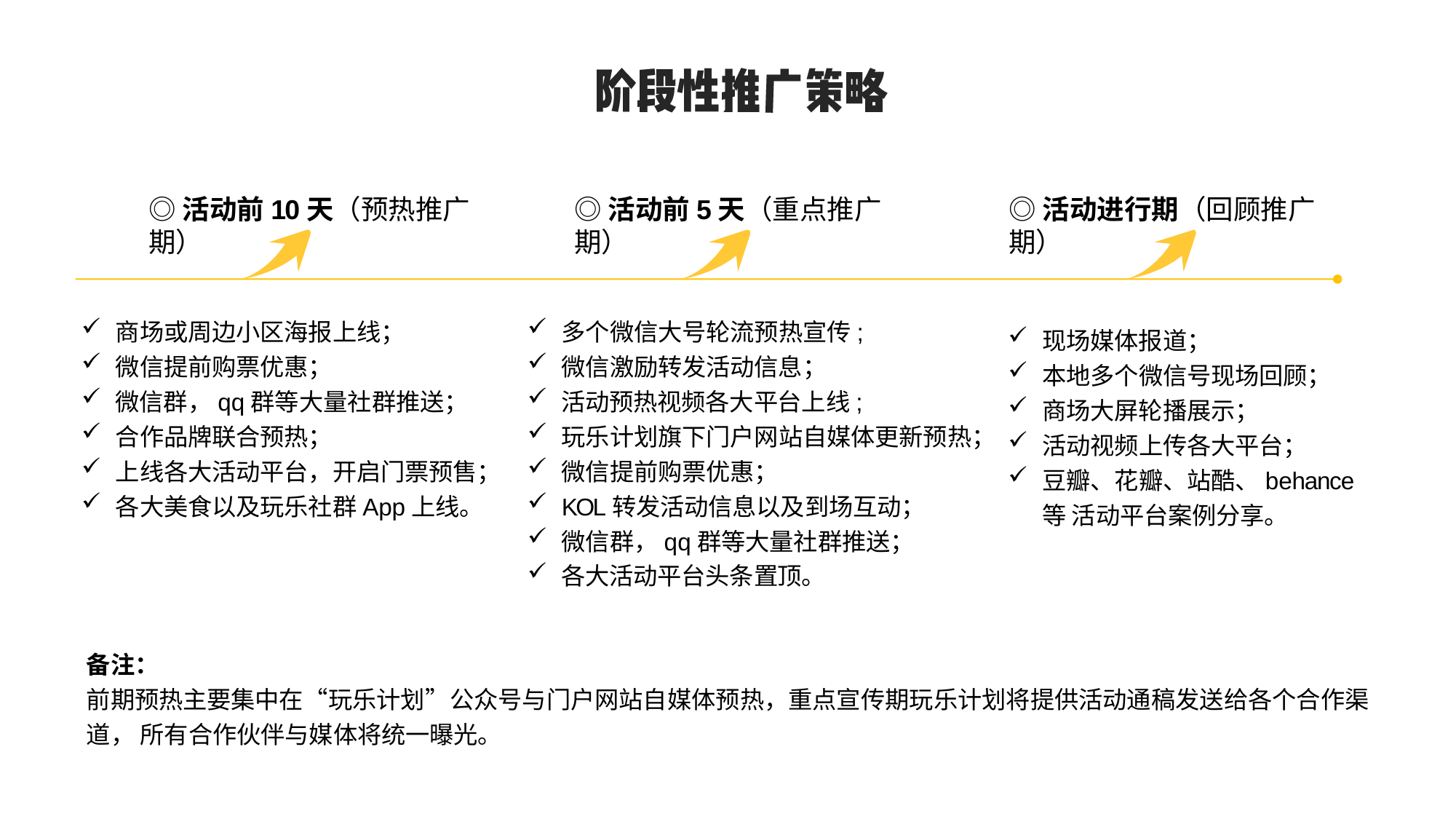

# ◎活动前10天（预热推广期）
◎活动前5天（重点推广期）
◎活动进行期（回顾推广期）

商场或周边小区海报上线；
微信提前购票优惠；
微信群，qq群等大量社群推送；
合作品牌联合预热；
上线各大活动平台，开启门票预售；
各大美食以及玩乐社群App上线。
多个微信大号轮流预热宣传;
微信激励转发活动信息；
活动预热视频各大平台上线;
玩乐计划旗下门户网站自媒体更新预热；
微信提前购票优惠；
KOL转发活动信息以及到场互动；
微信群，qq群等大量社群推送；
各大活动平台头条置顶。
现场媒体报道；
本地多个微信号现场回顾；
商场大屏轮播展示；
活动视频上传各大平台；
豆瓣、花瓣、站酷、behance等 活动平台案例分享。
备注：
前期预热主要集中在“玩乐计划”公众号与门户网站自媒体预热，重点宣传期玩乐计划将提供活动通稿发送给各个合作渠道， 所有合作伙伴与媒体将统一曝光。